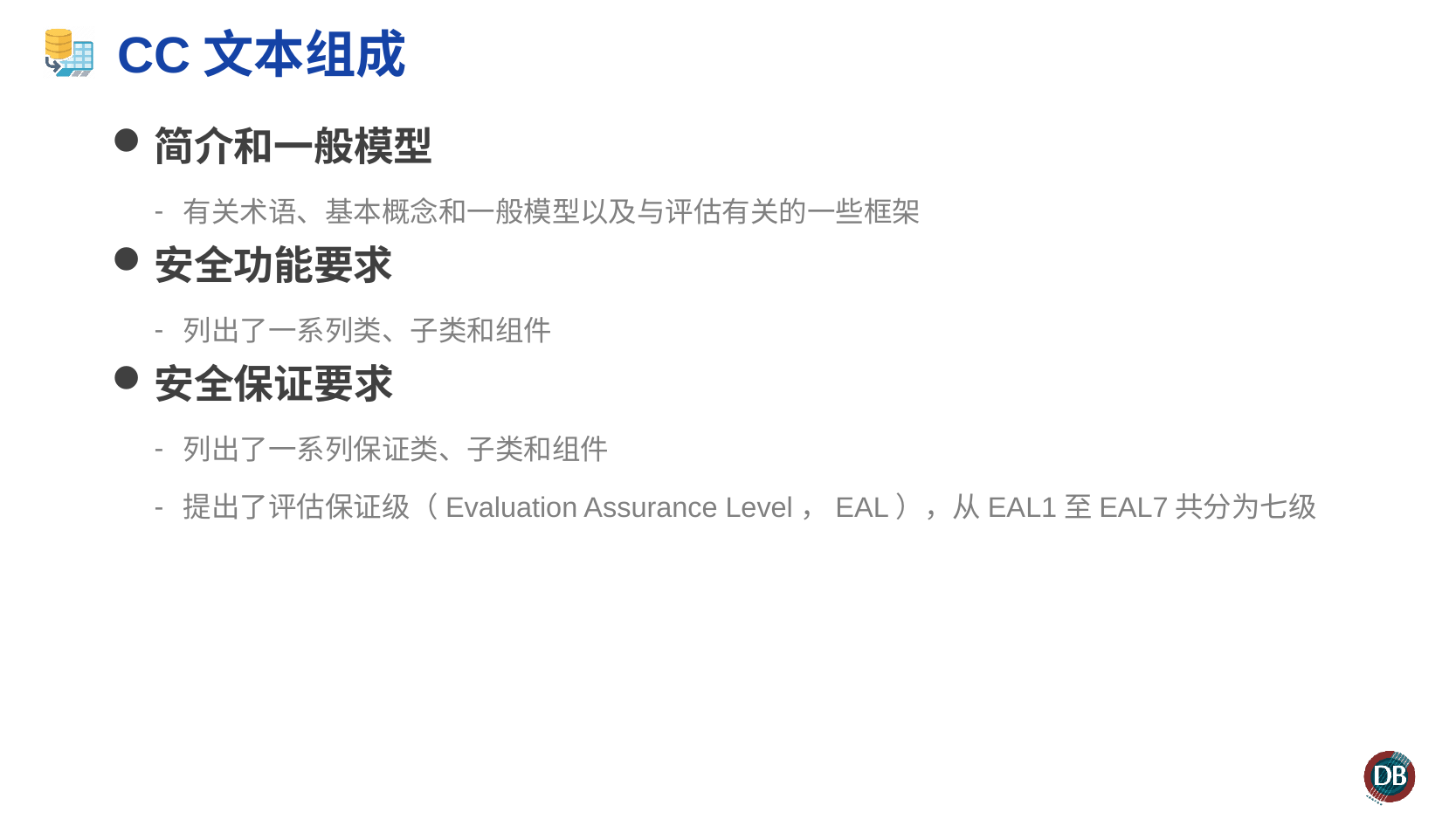

# CC文本组成
简介和一般模型
有关术语、基本概念和一般模型以及与评估有关的一些框架
安全功能要求
列出了一系列类、子类和组件
安全保证要求
列出了一系列保证类、子类和组件
提出了评估保证级（Evaluation Assurance Level，EAL），从EAL1至EAL7共分为七级